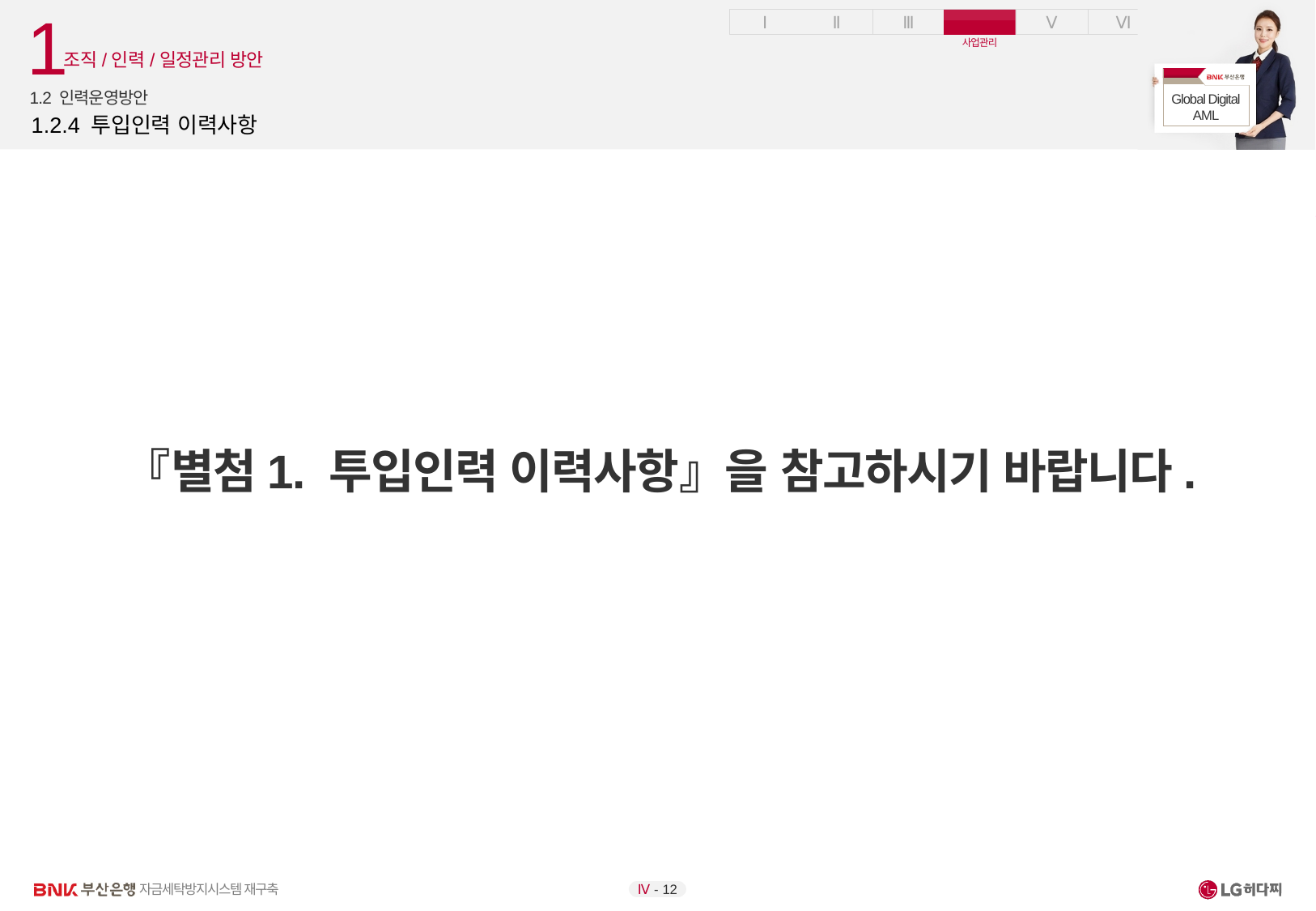

1
조직/인력/일정관리 방안
1.2 인력운영방안
# 1.2.4 투입인력 이력사항
『별첨1. 투입인력 이력사항』을 참고하시기 바랍니다.
Ⅳ - 12